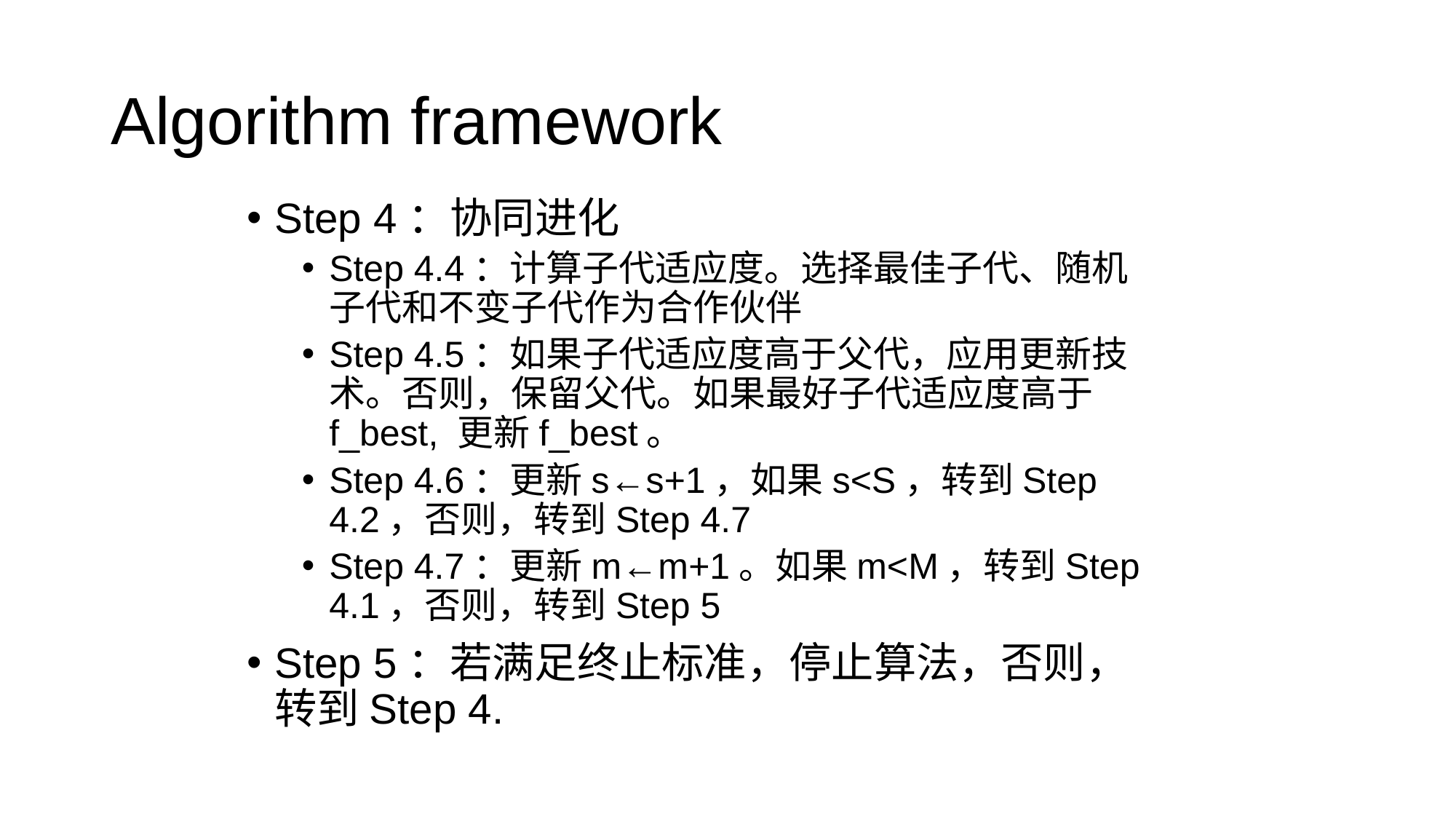

# Algorithm framework
Step 4：协同进化
Step 4.4：计算子代适应度。选择最佳子代、随机子代和不变子代作为合作伙伴
Step 4.5：如果子代适应度高于父代，应用更新技术。否则，保留父代。如果最好子代适应度高于f_best, 更新f_best。
Step 4.6：更新s←s+1，如果s<S，转到Step 4.2，否则，转到Step 4.7
Step 4.7：更新m←m+1。如果m<M，转到Step 4.1，否则，转到Step 5
Step 5：若满足终止标准，停止算法，否则，转到Step 4.